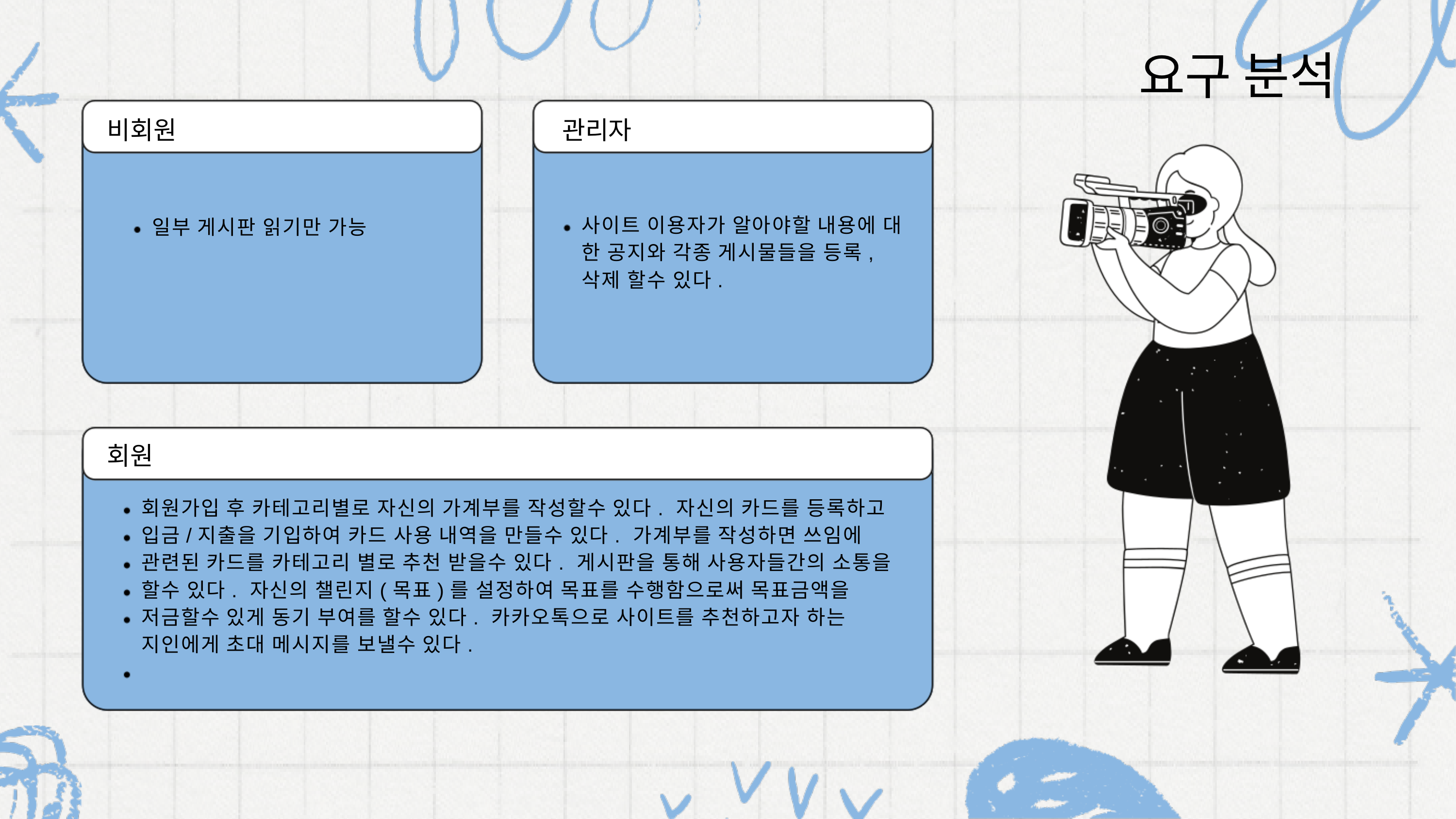

요구 분석

비회원
관리자
사이트 이용자가 알아야할 내용에 대 한 공지와 각종 게시물들을 등록, 삭제 할수 있다.
일부 게시판 읽기만 가능

회원
회원가입 후 카테고리별로 자신의 가계부를 작성할수 있다. 자신의 카드를 등록하고 입금/지출을 기입하여 카드 사용 내역을 만들수 있다. 가계부를 작성하면 쓰임에 관련된 카드를 카테고리 별로 추천 받을수 있다. 게시판을 통해 사용자들간의 소통을 할수 있다. 자신의 챌린지(목표)를 설정하여 목표를 수행함으로써 목표금액을 저금할수 있게 동기 부여를 할수 있다. 카카오톡으로 사이트를 추천하고자 하는 지인에게 초대 메시지를 보낼수 있다.